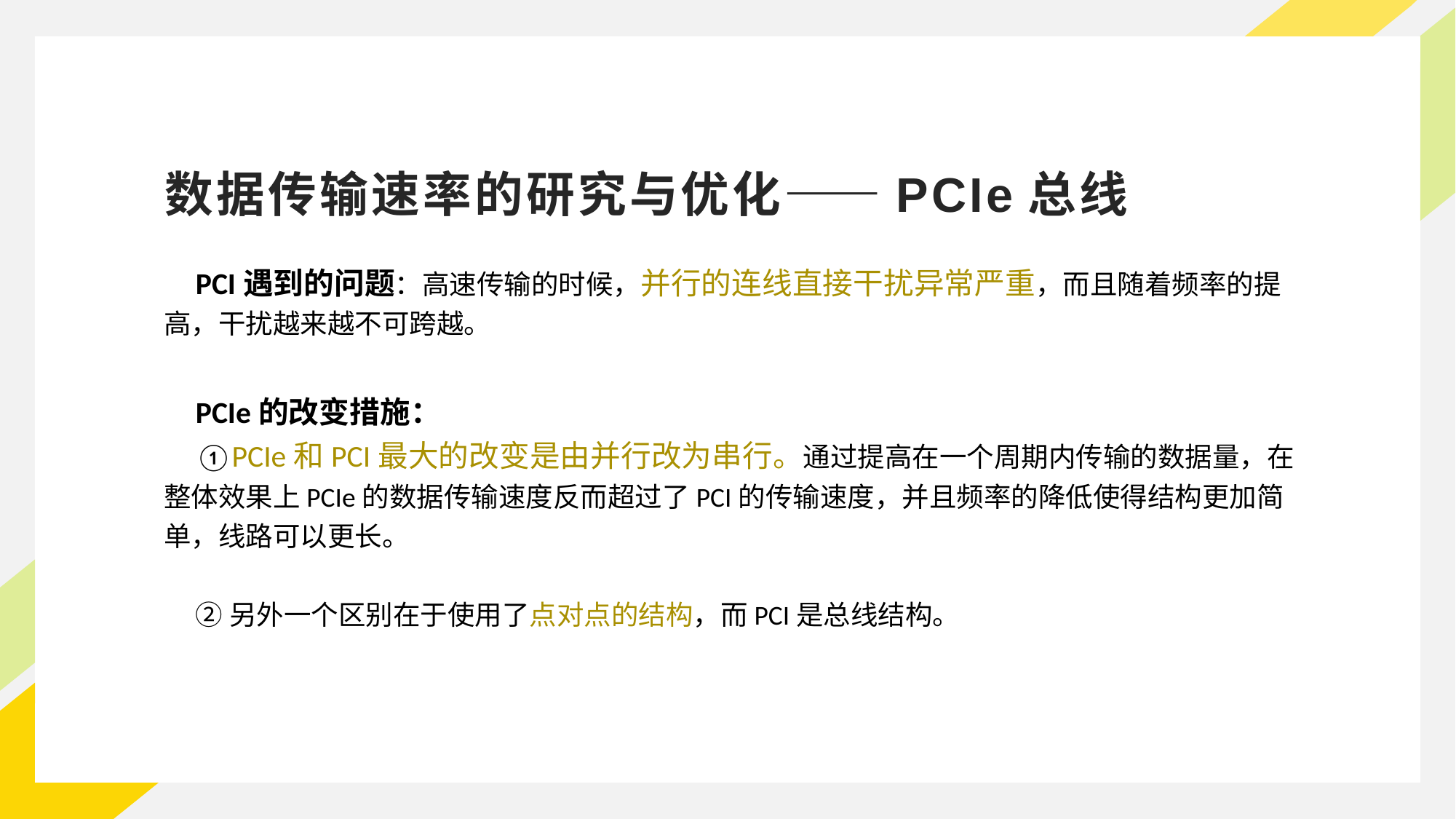

# 数据传输速率的研究与优化——PCIe总线
PCI遇到的问题：高速传输的时候，并行的连线直接干扰异常严重，而且随着频率的提高，干扰越来越不可跨越。
PCIe的改变措施：
①PCIe和PCI最大的改变是由并行改为串行。通过提高在一个周期内传输的数据量，在整体效果上PCIe的数据传输速度反而超过了PCI的传输速度，并且频率的降低使得结构更加简单，线路可以更长。

②另外一个区别在于使用了点对点的结构，而PCI是总线结构。